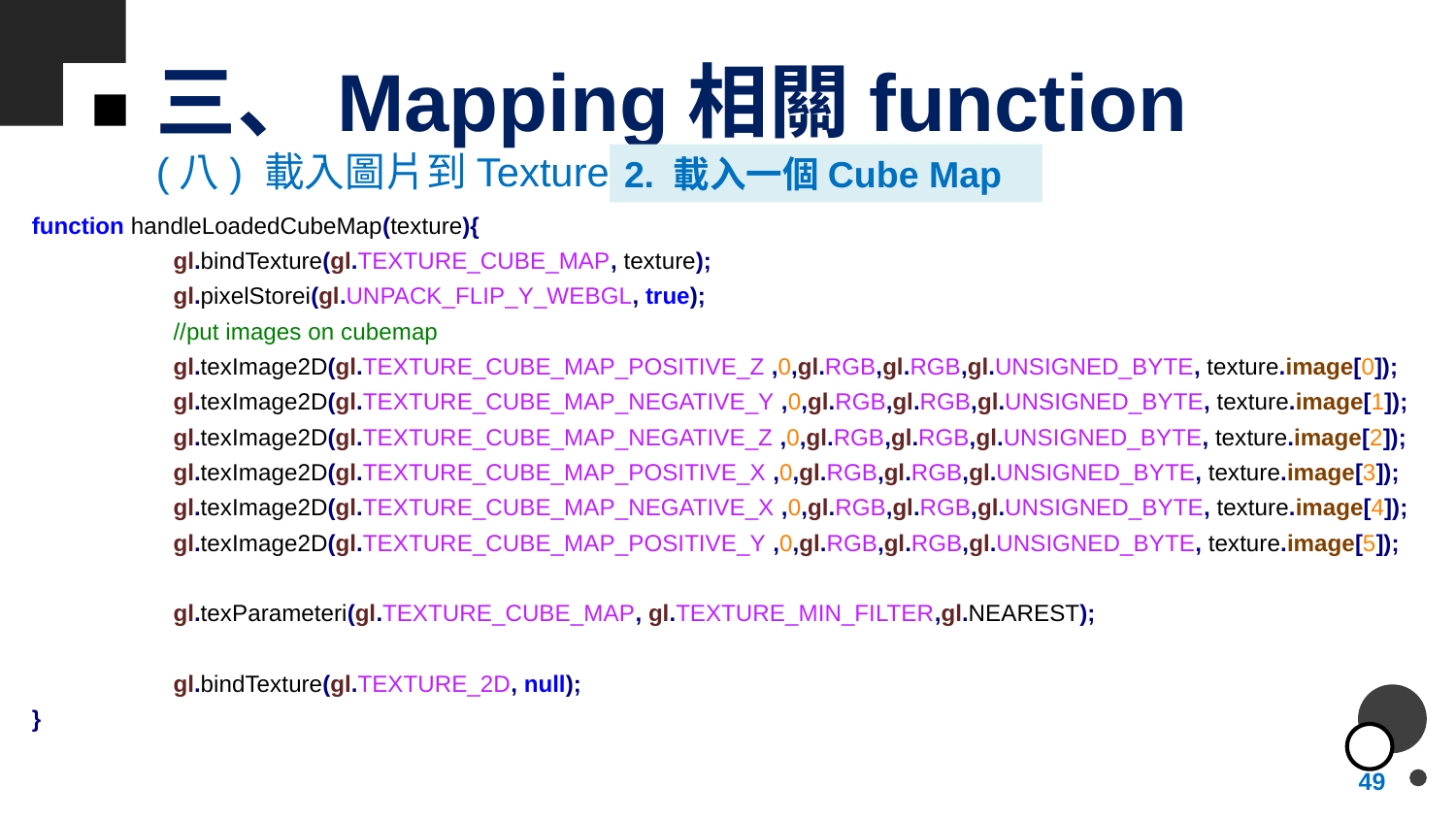

# 三、Mapping相關function
(八) 載入圖片到Texture
2. 載入一個Cube Map
function handleLoadedCubeMap(texture){
	gl.bindTexture(gl.TEXTURE_CUBE_MAP, texture);
	gl.pixelStorei(gl.UNPACK_FLIP_Y_WEBGL, true);
	//put images on cubemap
	gl.texImage2D(gl.TEXTURE_CUBE_MAP_POSITIVE_Z ,0,gl.RGB,gl.RGB,gl.UNSIGNED_BYTE, texture.image[0]);
	gl.texImage2D(gl.TEXTURE_CUBE_MAP_NEGATIVE_Y ,0,gl.RGB,gl.RGB,gl.UNSIGNED_BYTE, texture.image[1]);
	gl.texImage2D(gl.TEXTURE_CUBE_MAP_NEGATIVE_Z ,0,gl.RGB,gl.RGB,gl.UNSIGNED_BYTE, texture.image[2]);
	gl.texImage2D(gl.TEXTURE_CUBE_MAP_POSITIVE_X ,0,gl.RGB,gl.RGB,gl.UNSIGNED_BYTE, texture.image[3]);
	gl.texImage2D(gl.TEXTURE_CUBE_MAP_NEGATIVE_X ,0,gl.RGB,gl.RGB,gl.UNSIGNED_BYTE, texture.image[4]);
	gl.texImage2D(gl.TEXTURE_CUBE_MAP_POSITIVE_Y ,0,gl.RGB,gl.RGB,gl.UNSIGNED_BYTE, texture.image[5]);

	gl.texParameteri(gl.TEXTURE_CUBE_MAP, gl.TEXTURE_MIN_FILTER,gl.NEAREST);

	gl.bindTexture(gl.TEXTURE_2D, null);
}

49